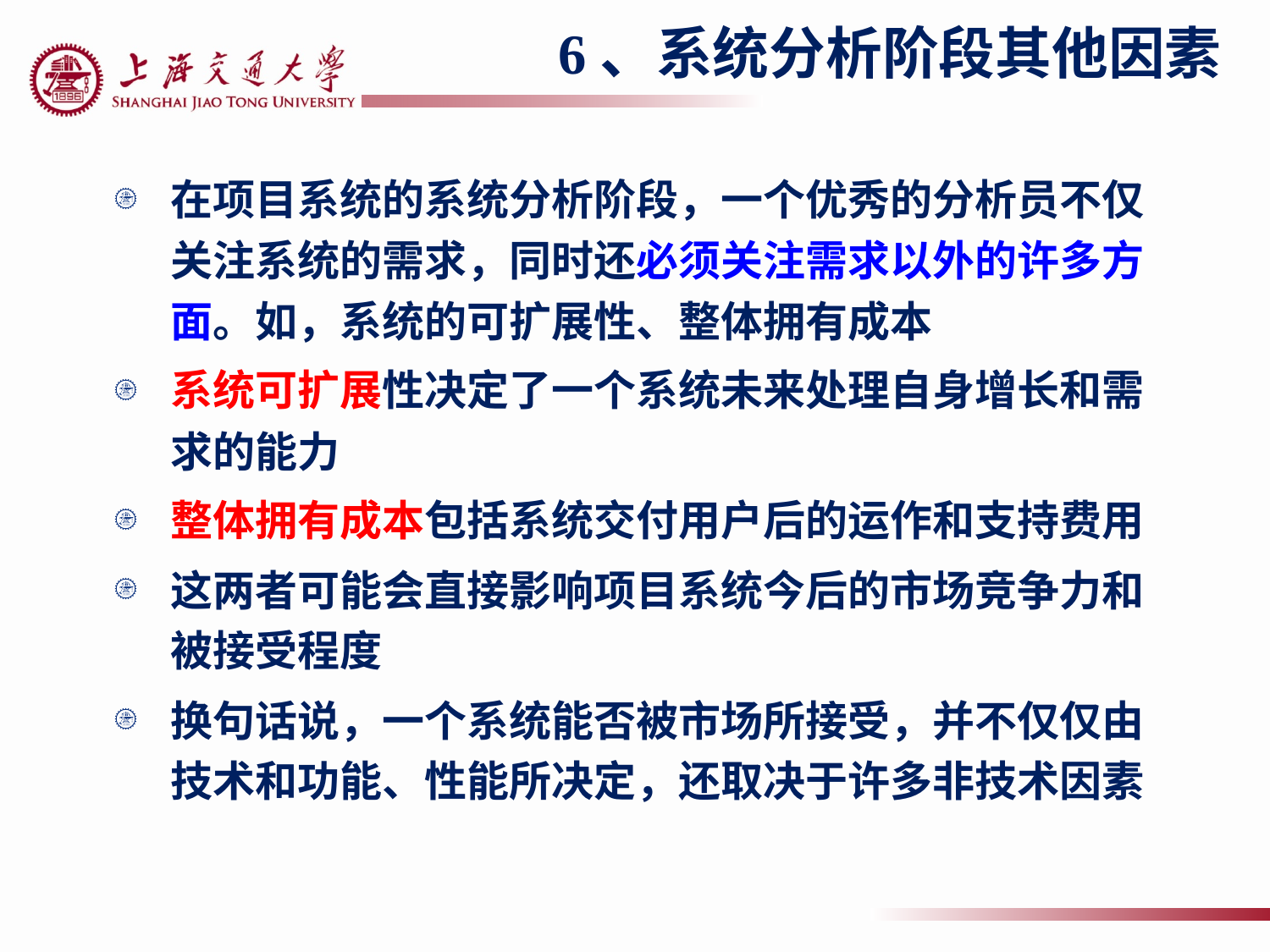

6、系统分析阶段其他因素
在项目系统的系统分析阶段，一个优秀的分析员不仅关注系统的需求，同时还必须关注需求以外的许多方面。如，系统的可扩展性、整体拥有成本
系统可扩展性决定了一个系统未来处理自身增长和需求的能力
整体拥有成本包括系统交付用户后的运作和支持费用
这两者可能会直接影响项目系统今后的市场竞争力和被接受程度
换句话说，一个系统能否被市场所接受，并不仅仅由技术和功能、性能所决定，还取决于许多非技术因素